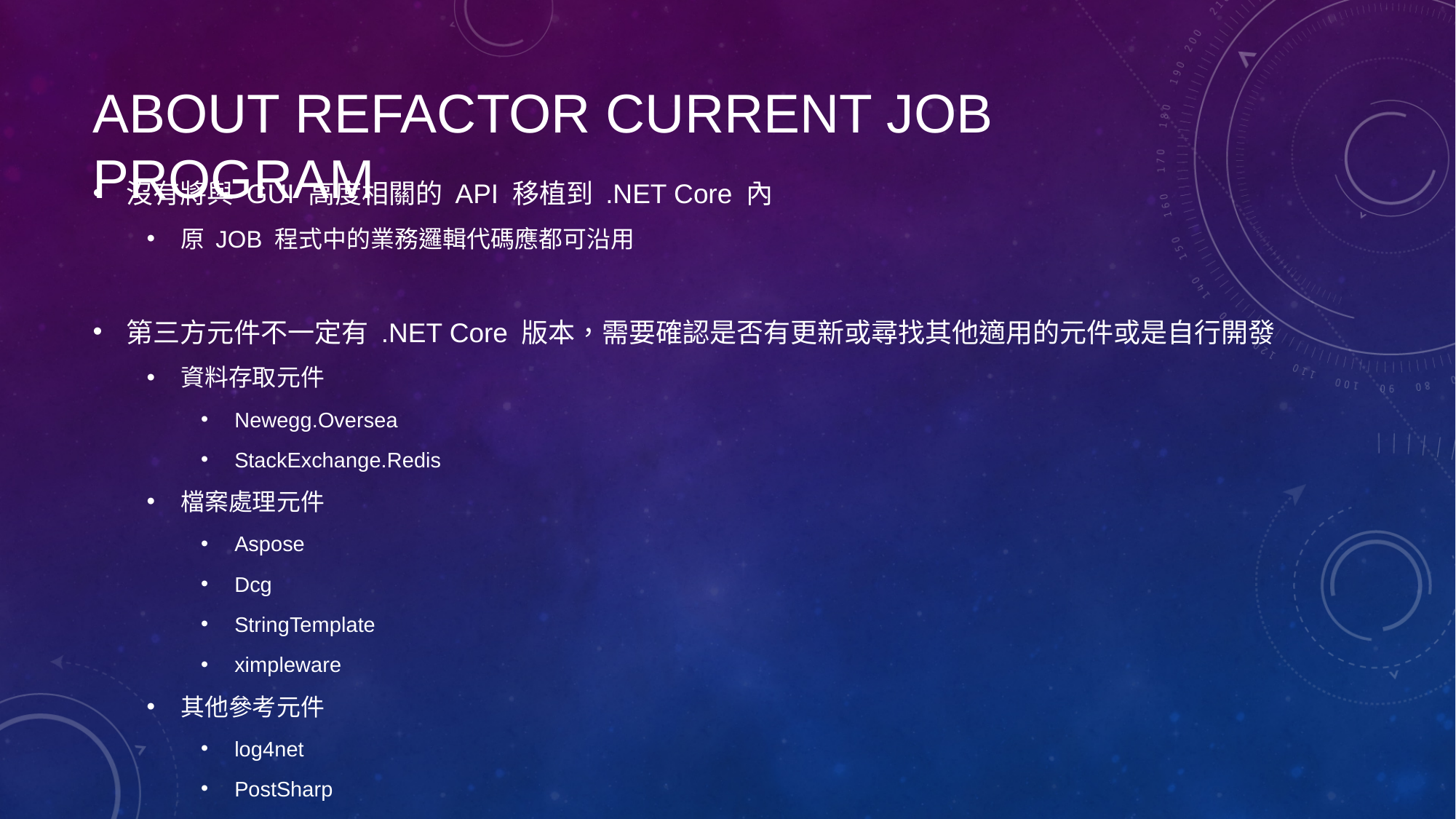

# About refactor current job program
沒有將與 GUI 高度相關的 API 移植到 .NET Core 內
原 JOB 程式中的業務邏輯代碼應都可沿用

第三方元件不一定有 .NET Core 版本，需要確認是否有更新或尋找其他適用的元件或是自行開發
資料存取元件
Newegg.Oversea
StackExchange.Redis
檔案處理元件
Aspose
Dcg
StringTemplate
ximpleware
其他參考元件
log4net
PostSharp